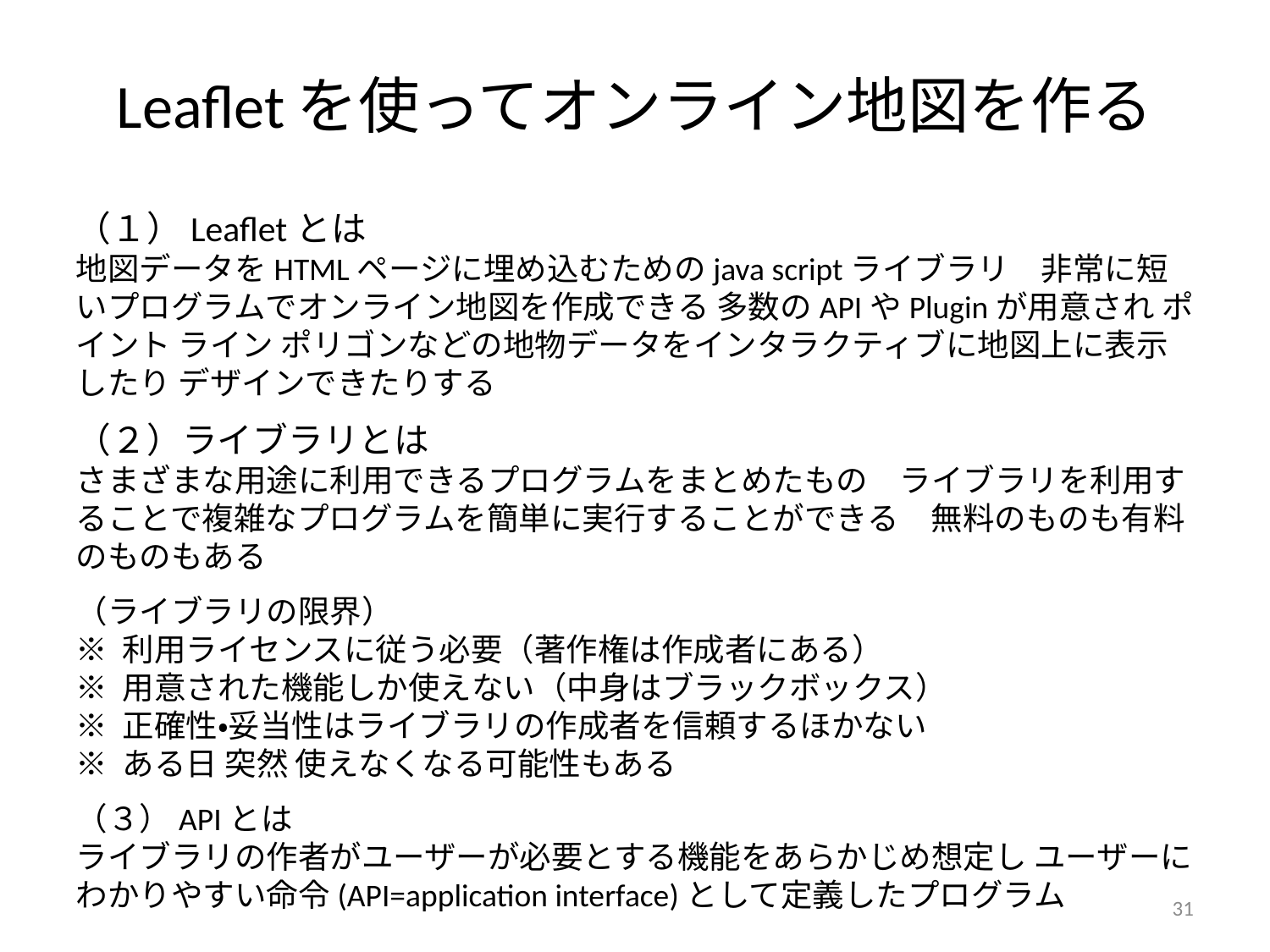

# Leafletを使ってオンライン地図を作る
（１）Leafletとは
地図データをHTMLページに埋め込むためのjava scriptライブラリ　非常に短いプログラムでオンライン地図を作成できる 多数のAPIやPluginが用意され ポイント ライン ポリゴンなどの地物データをインタラクティブに地図上に表示したり デザインできたりする

（２）ライブラリとは
さまざまな用途に利用できるプログラムをまとめたもの　ライブラリを利用することで複雑なプログラムを簡単に実行することができる　無料のものも有料のものもある

（ライブラリの限界）
※ 利用ライセンスに従う必要（著作権は作成者にある）
※ 用意された機能しか使えない（中身はブラックボックス）
※ 正確性・妥当性はライブラリの作成者を信頼するほかない
※ ある日 突然 使えなくなる可能性もある

（３）APIとは
ライブラリの作者がユーザーが必要とする機能をあらかじめ想定し ユーザーにわかりやすい命令(API=application interface)として定義したプログラム
31